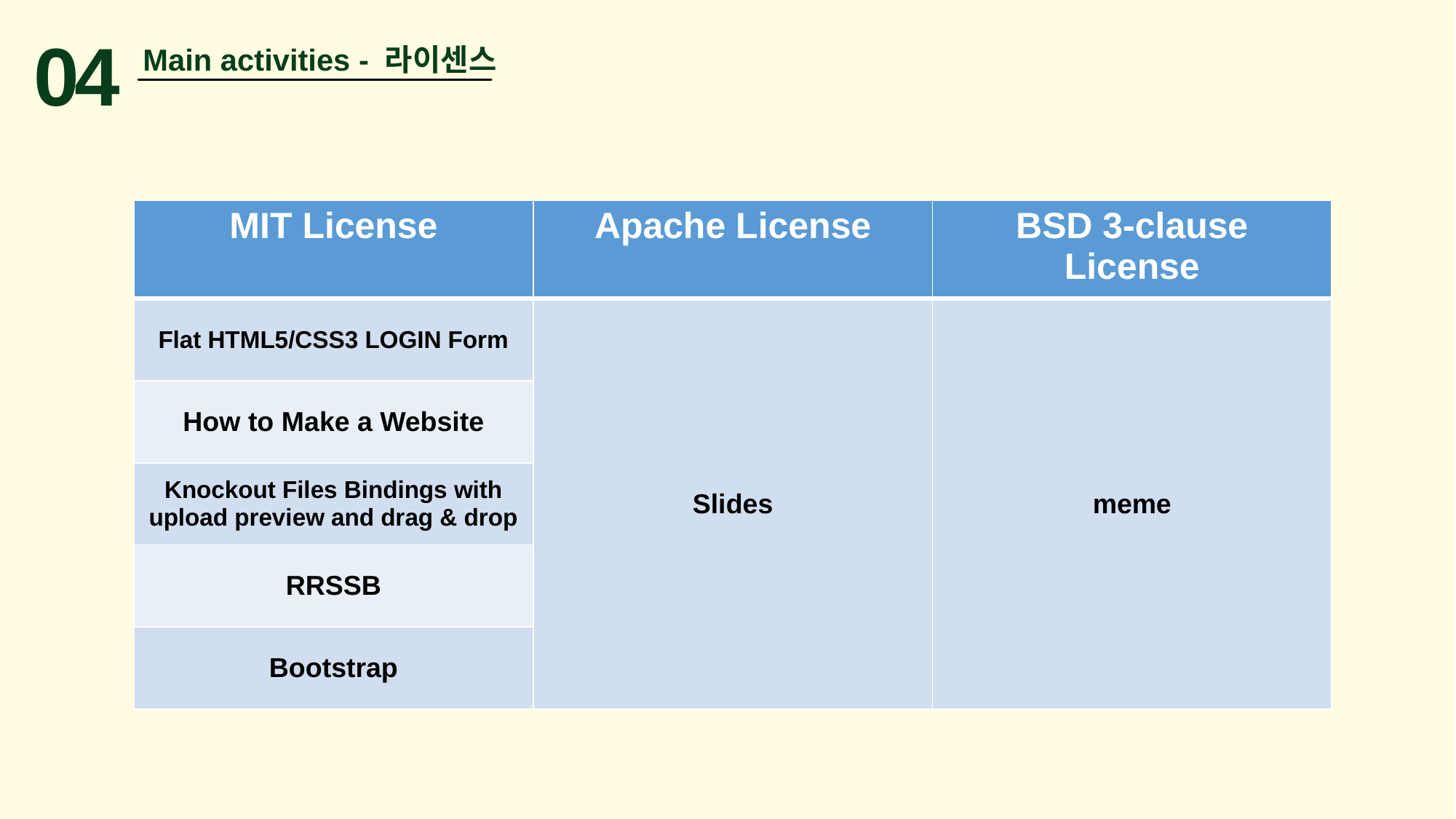

04
Main activities - 라이센스
| MIT License | Apache License | BSD 3-clause License |
| --- | --- | --- |
| Flat HTML5/CSS3 LOGIN Form | Slides | meme |
| How to Make a Website |  |  |
| Knockout Files Bindings with upload preview and drag & drop |  |  |
| RRSSB |  |  |
| Bootstrap |  |  |